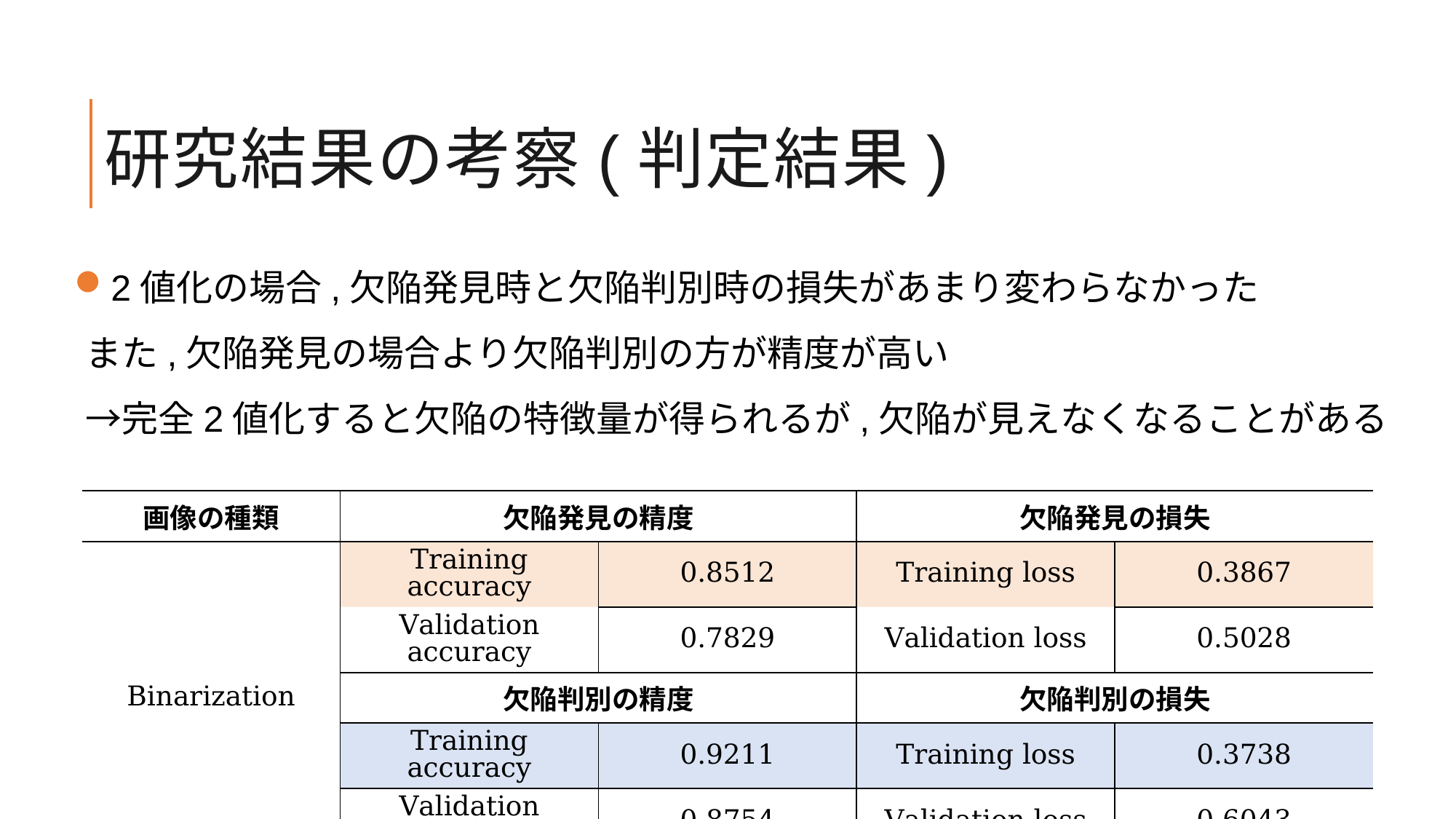

# 研究結果の考察(判定結果)
2値化の場合,欠陥発見時と欠陥判別時の損失があまり変わらなかった
また,欠陥発見の場合より欠陥判別の方が精度が高い
→完全2値化すると欠陥の特徴量が得られるが,欠陥が見えなくなることがある
| 画像の種類 | 欠陥発見の精度 |  | 欠陥発見の損失 |  |
| --- | --- | --- | --- | --- |
| Binarization | Training accuracy | 0.8512 | Training loss | 0.3867 |
|  | Validation accuracy | 0.7829 | Validation loss | 0.5028 |
|  | 欠陥判別の精度 |  | 欠陥判別の損失 |  |
|  | Training accuracy | 0.9211 | Training loss | 0.3738 |
|  | Validation accuracy | 0.8754 | Validation loss | 0.6043 |